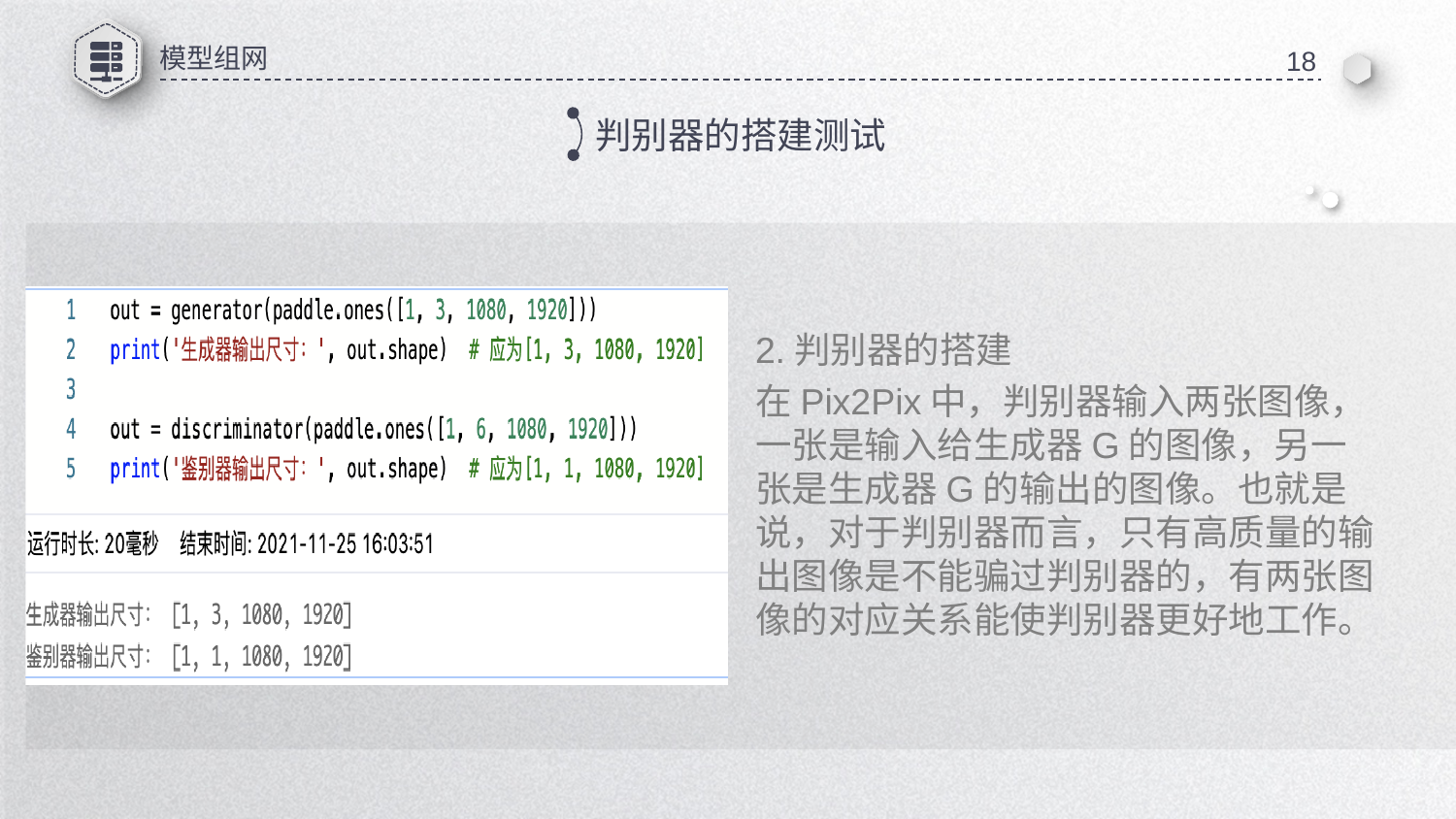

模型组网
18

判别器的搭建测试

2.判别器的搭建
在Pix2Pix中，判别器输入两张图像，一张是输入给生成器G的图像，另一张是生成器G的输出的图像。也就是说，对于判别器而言，只有高质量的输出图像是不能骗过判别器的，有两张图像的对应关系能使判别器更好地工作。